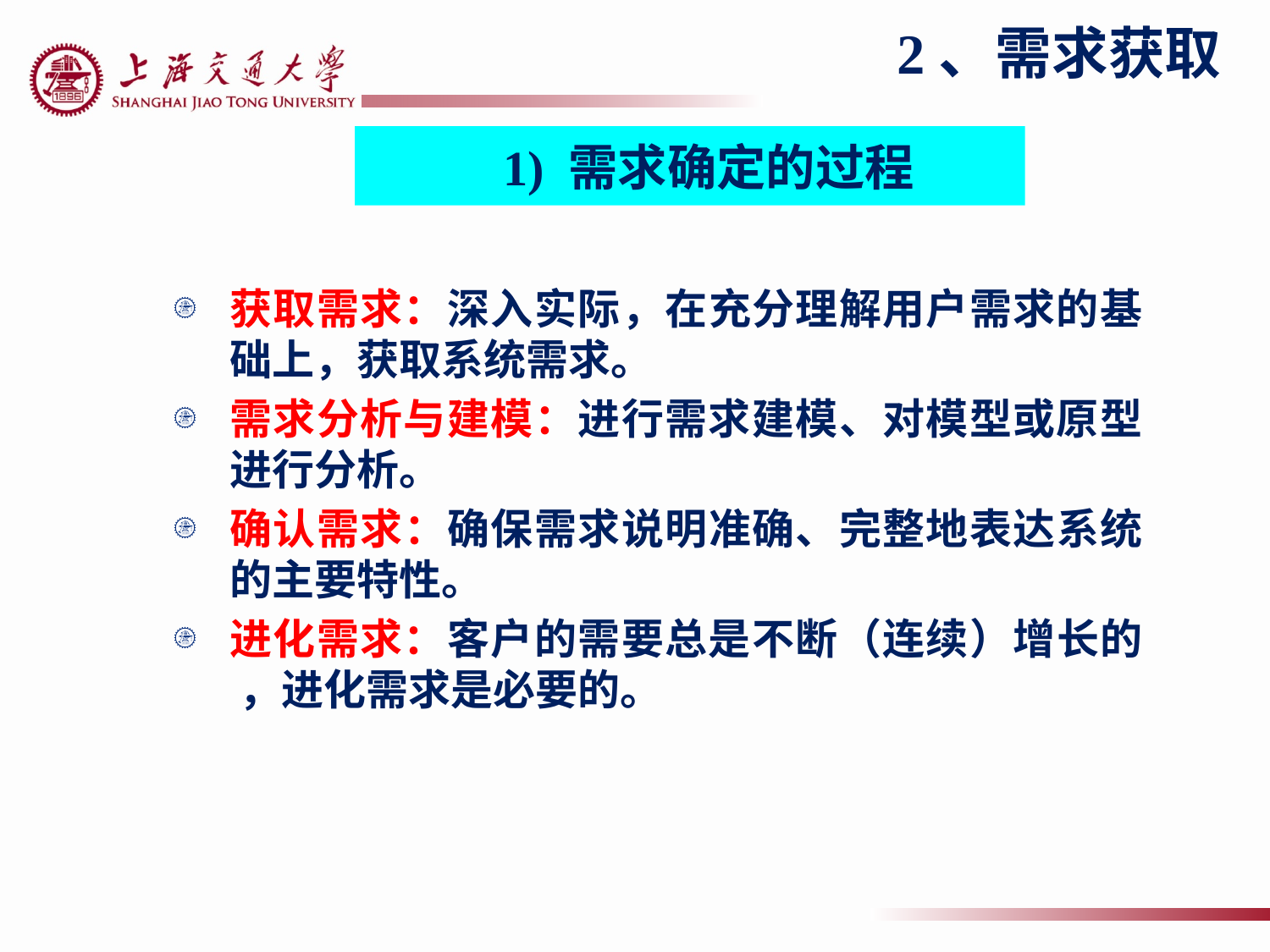

2、需求获取
1) 需求确定的过程
获取需求：深入实际，在充分理解用户需求的基础上，获取系统需求。
需求分析与建模：进行需求建模、对模型或原型进行分析。
确认需求：确保需求说明准确、完整地表达系统的主要特性。
进化需求：客户的需要总是不断（连续）增长的 ，进化需求是必要的。